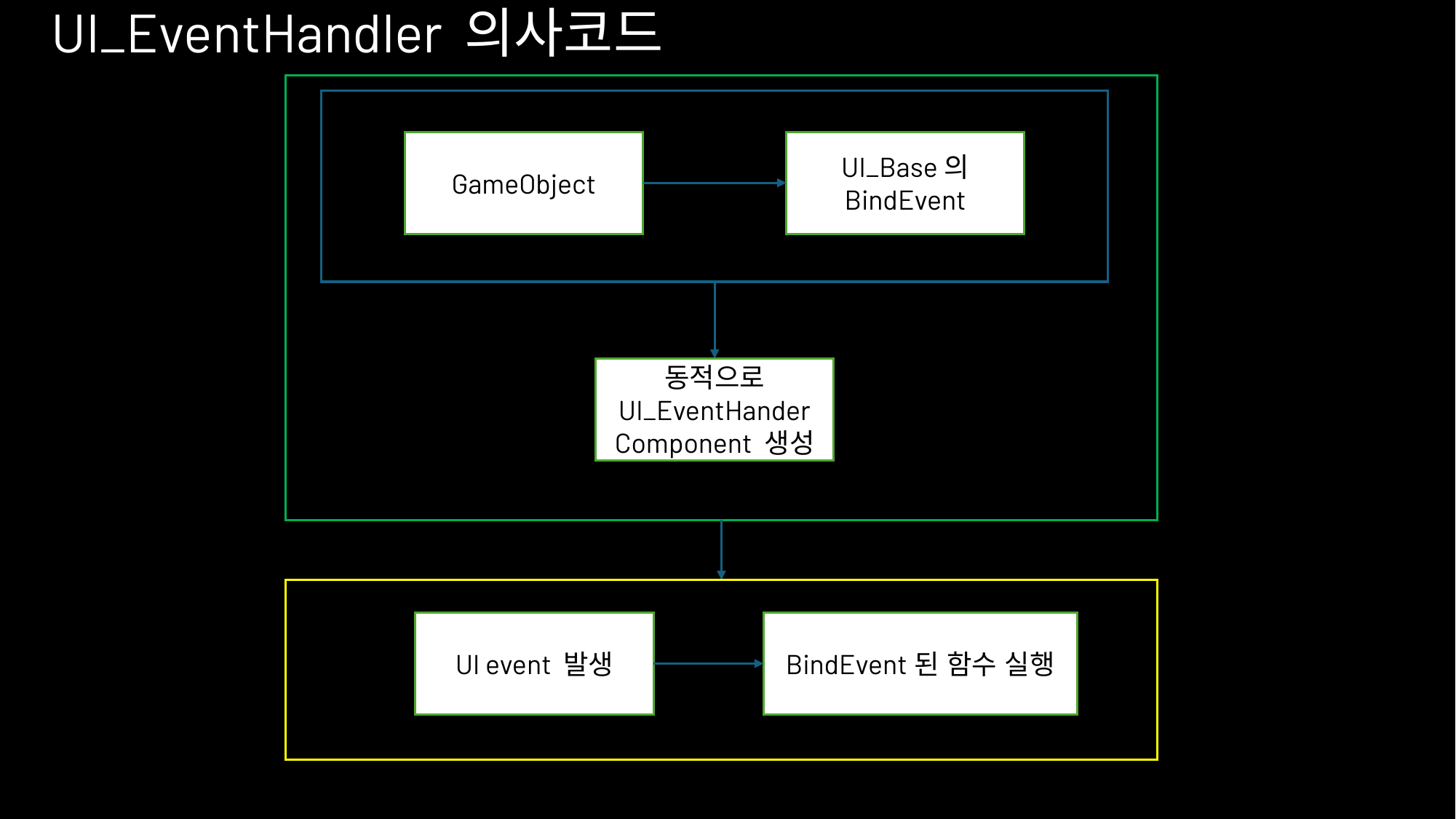

# UI_EventHandler 의사코드

GameObject
UI_Base의 BindEvent
동적으로 UI_EventHander Component 생성

UI event 발생
BindEvent된 함수 실행